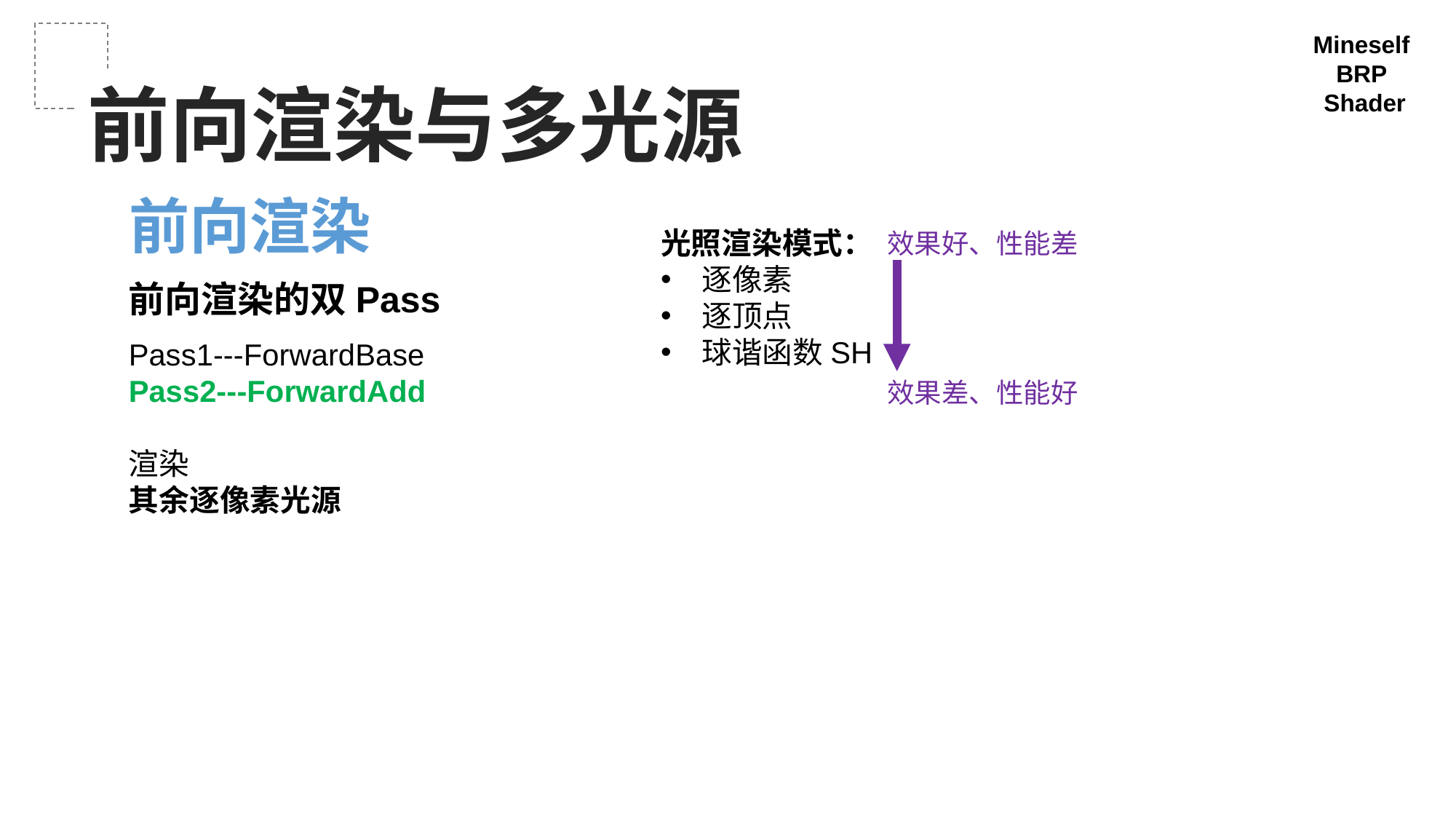

Mineself
BRP
Shader

前向渲染与多光源
前向渲染
光照渲染模式：
逐像素
逐顶点
球谐函数SH
效果好、性能差
前向渲染的双Pass
Pass1---ForwardBase
Pass2---ForwardAdd
效果差、性能好
渲染
其余逐像素光源